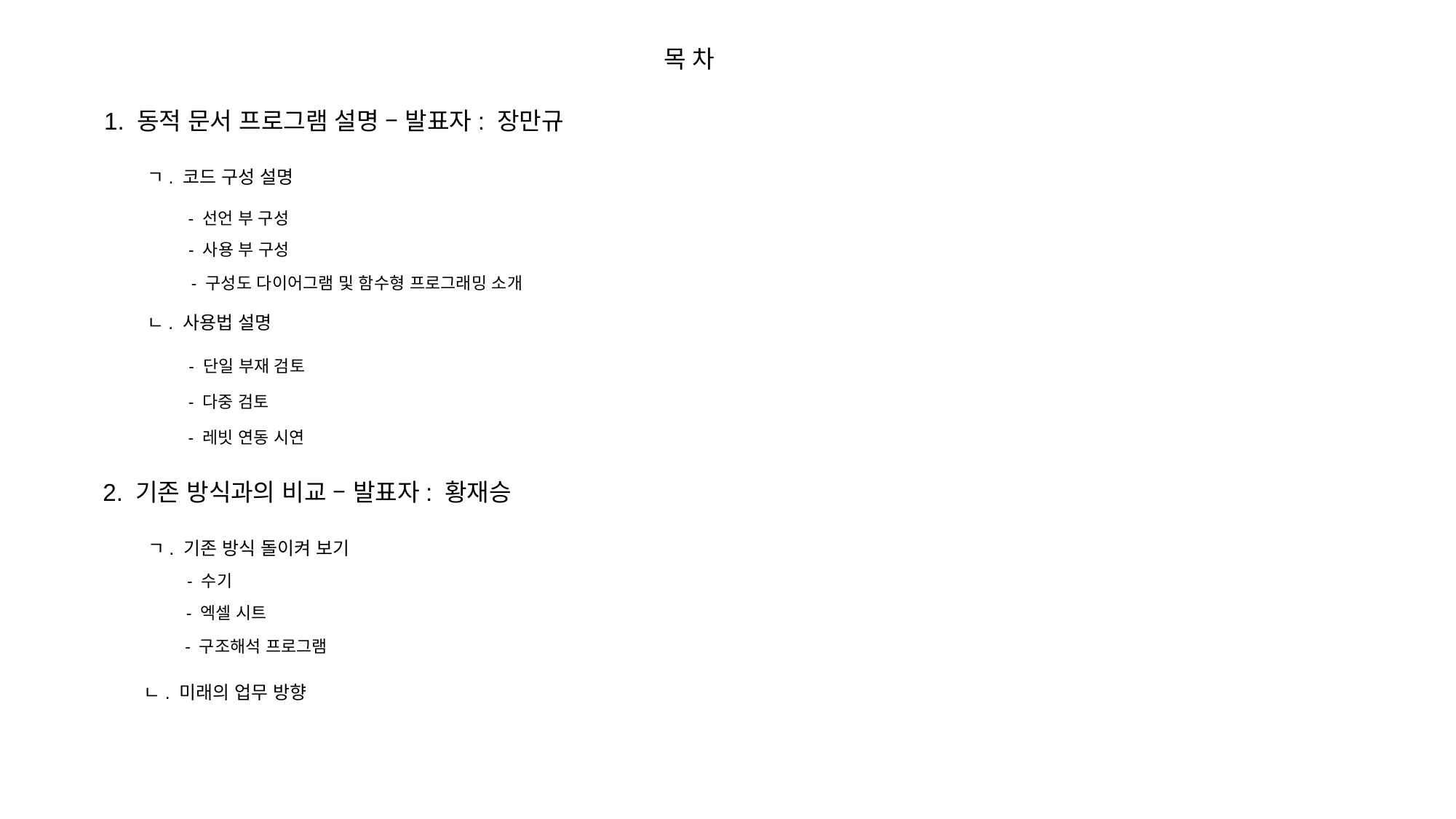

목 차
1. 동적 문서 프로그램 설명 – 발표자: 장만규
ㄱ. 코드 구성 설명
- 선언 부 구성
- 사용 부 구성
- 구성도 다이어그램 및 함수형 프로그래밍 소개
ㄴ. 사용법 설명
- 단일 부재 검토
- 다중 검토
- 레빗 연동 시연
2. 기존 방식과의 비교 – 발표자: 황재승
ㄱ. 기존 방식 돌이켜 보기
- 수기
- 엑셀 시트
- 구조해석 프로그램
ㄴ. 미래의 업무 방향